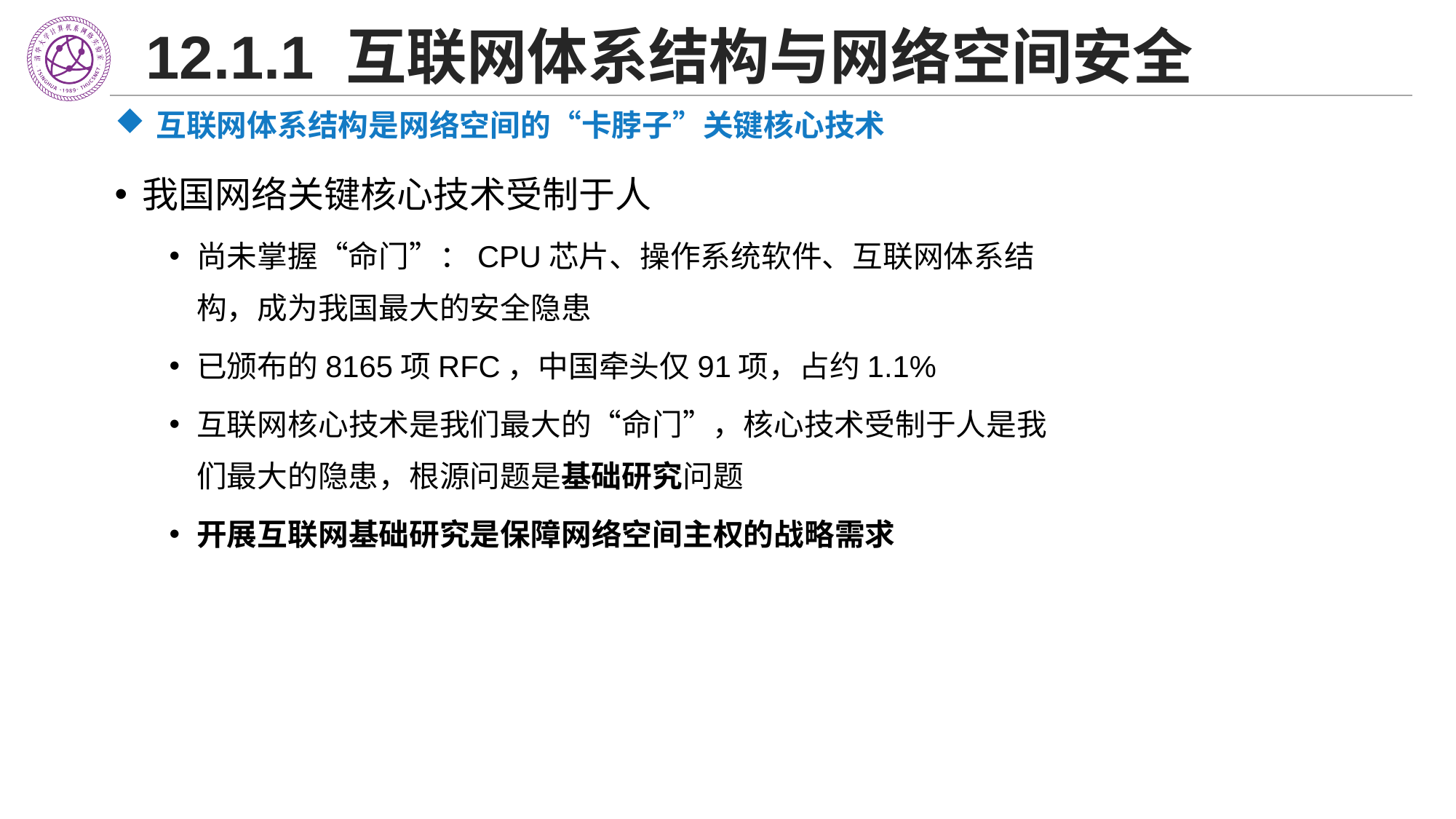

12.1.1 互联网体系结构与网络空间安全
互联网体系结构是网络空间的“卡脖子”关键核心技术
我国网络关键核心技术受制于人
尚未掌握“命门”：CPU芯片、操作系统软件、互联网体系结构，成为我国最大的安全隐患
已颁布的8165项RFC，中国牵头仅91项，占约1.1%
互联网核心技术是我们最大的“命门”，核心技术受制于人是我们最大的隐患，根源问题是基础研究问题
开展互联网基础研究是保障网络空间主权的战略需求